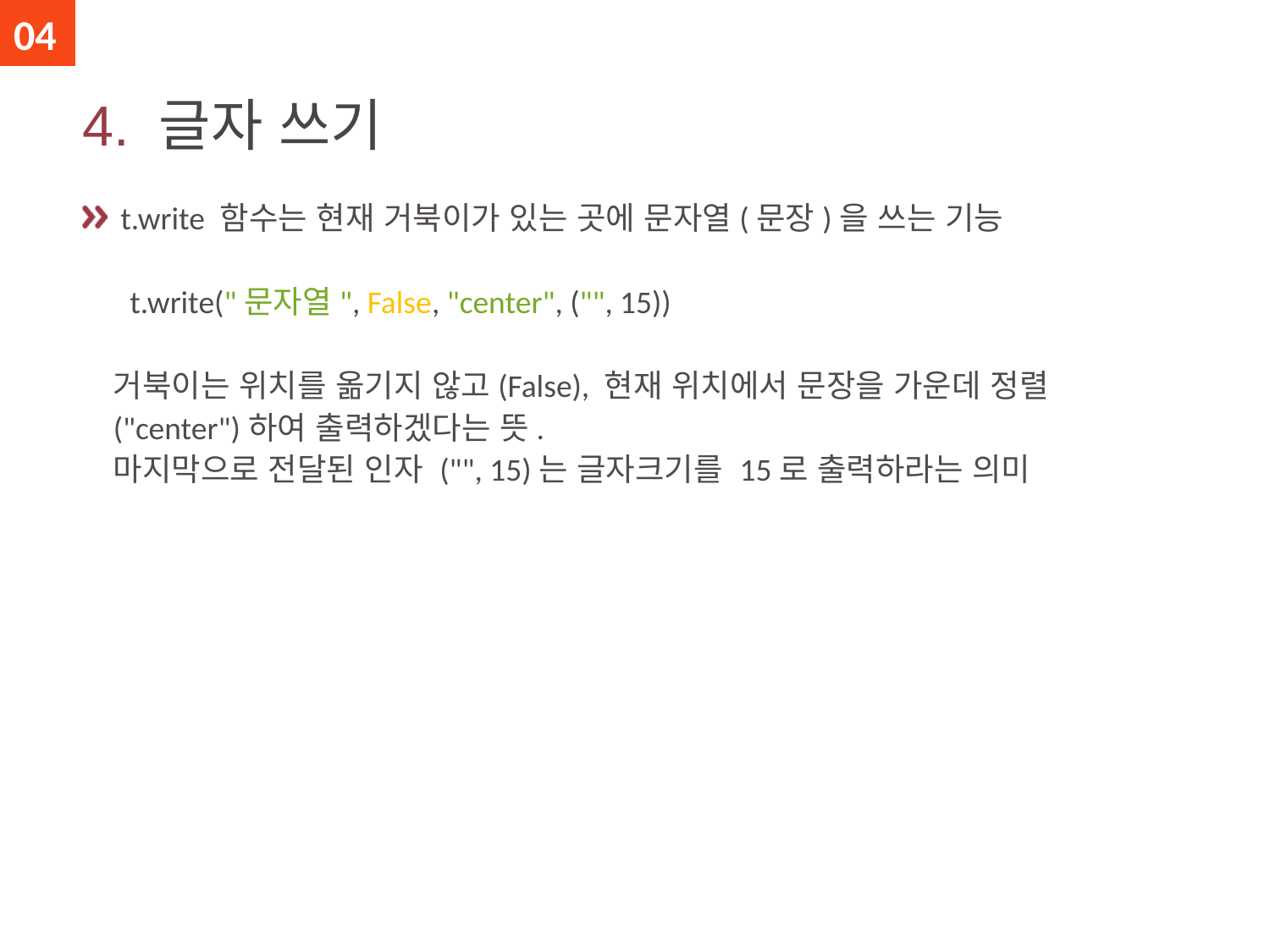

04
# 4. 글자 쓰기
 t.write 함수는 현재 거북이가 있는 곳에 문자열(문장)을 쓰는 기능
 t.write("문자열", False, "center", ("", 15))
거북이는 위치를 옮기지 않고(False), 현재 위치에서 문장을 가운데 정렬("center")하여 출력하겠다는 뜻.
마지막으로 전달된 인자 ("", 15)는 글자크기를 15로 출력하라는 의미